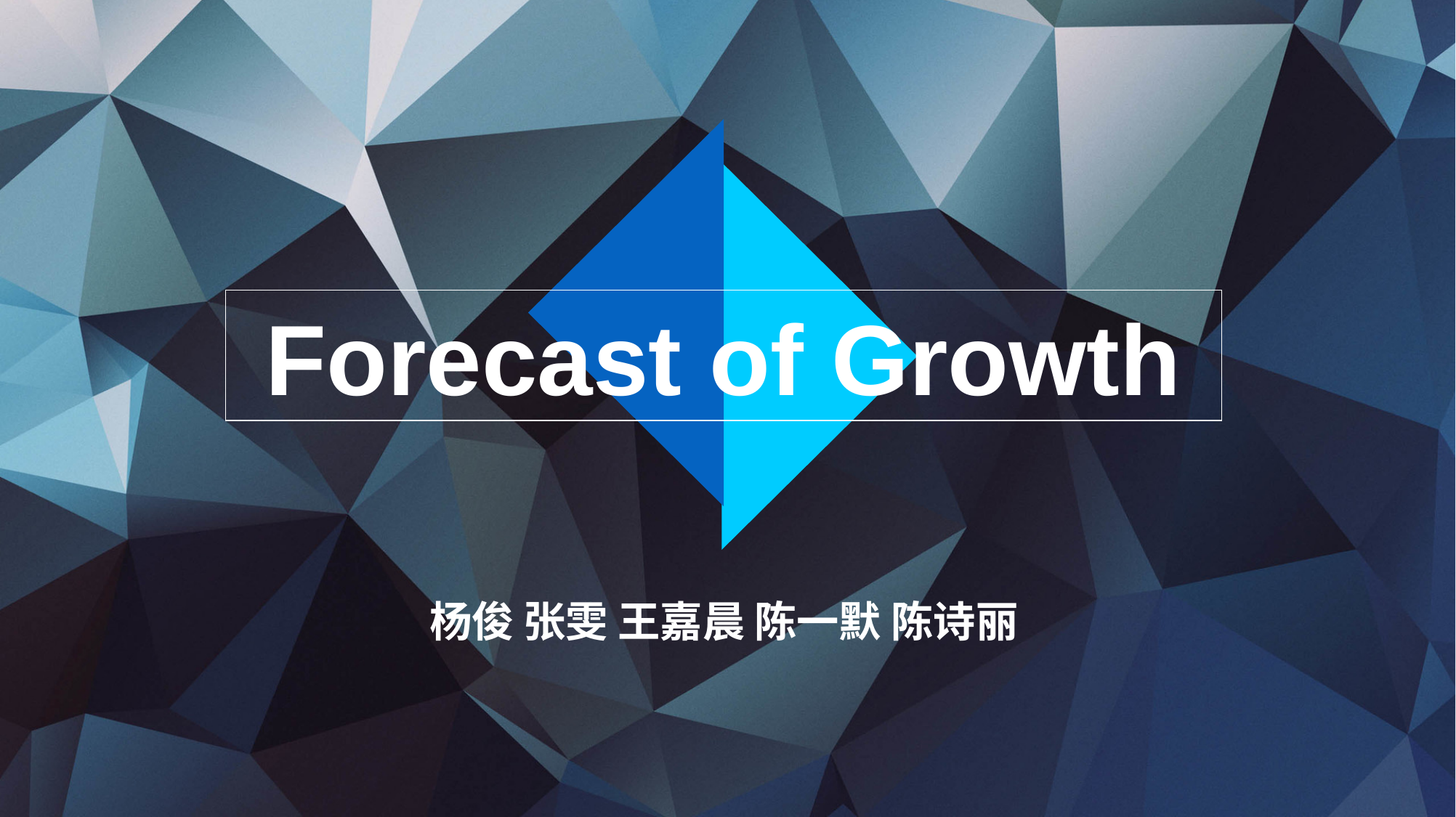

Forecast of Growth
杨俊 张雯 王嘉晨 陈一默 陈诗丽